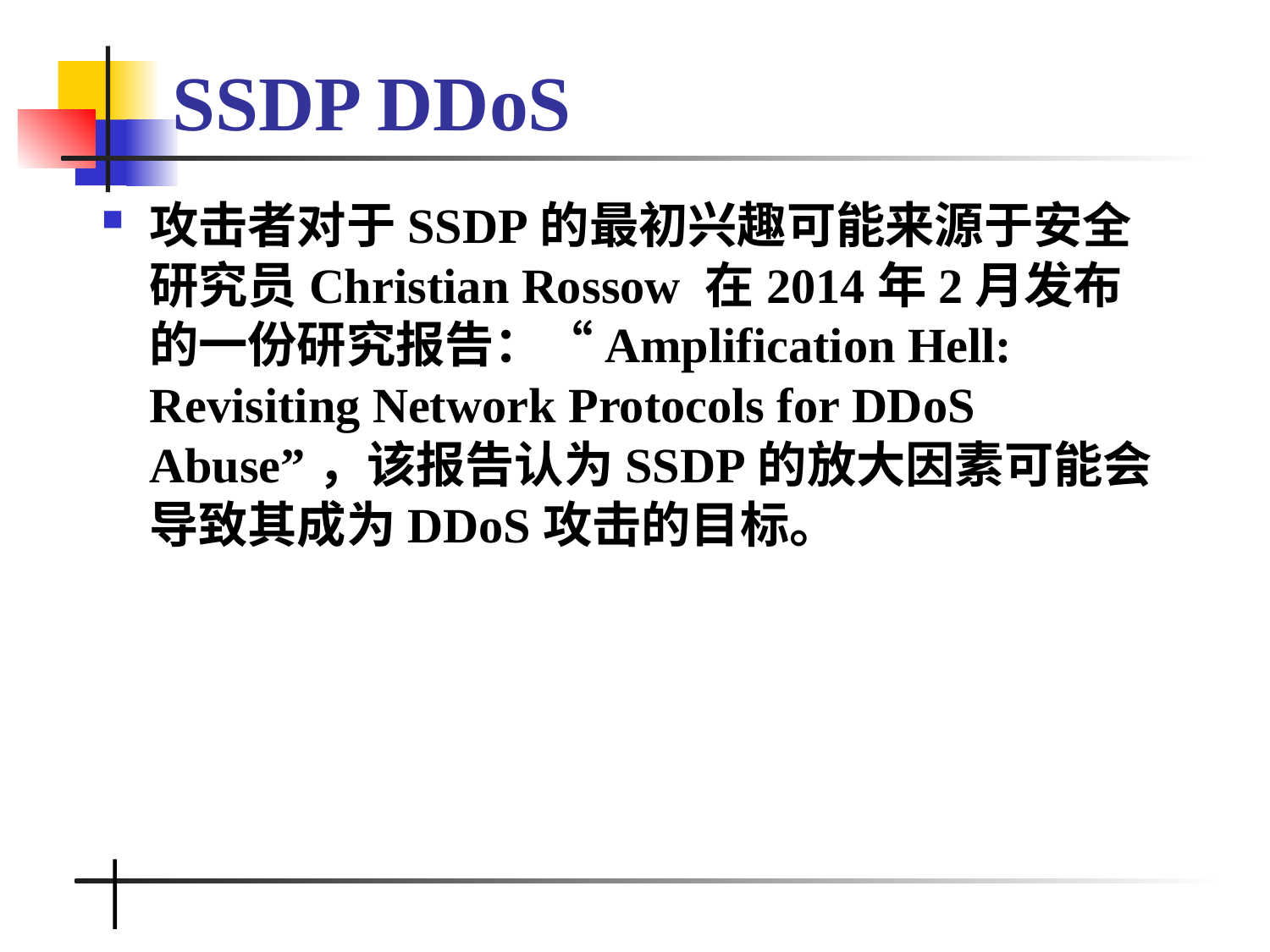

# SSDP DDoS
攻击者对于SSDP的最初兴趣可能来源于安全研究员Christian Rossow 在2014年2月发布的一份研究报告：“Amplification Hell: Revisiting Network Protocols for DDoS Abuse”，该报告认为SSDP的放大因素可能会导致其成为DDoS攻击的目标。